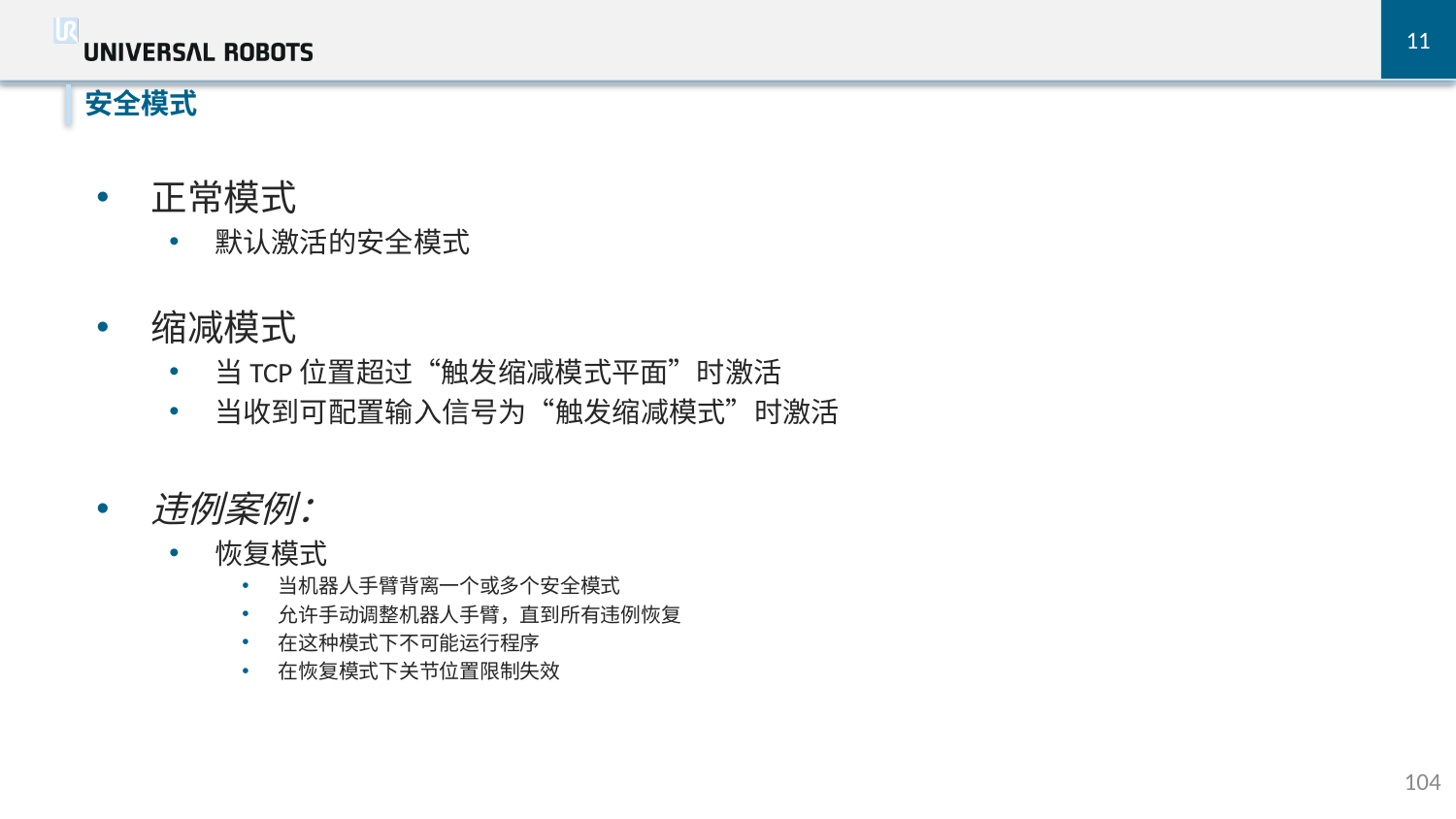

11
安全模式

正常模式
默认激活的安全模式

缩减模式
当TCP位置超过“触发缩减模式平面”时激活
当收到可配置输入信号为“触发缩减模式”时激活

违例案例：
恢复模式
当机器人手臂背离一个或多个安全模式
允许手动调整机器人手臂，直到所有违例恢复
在这种模式下不可能运行程序
在恢复模式下关节位置限制失效

104